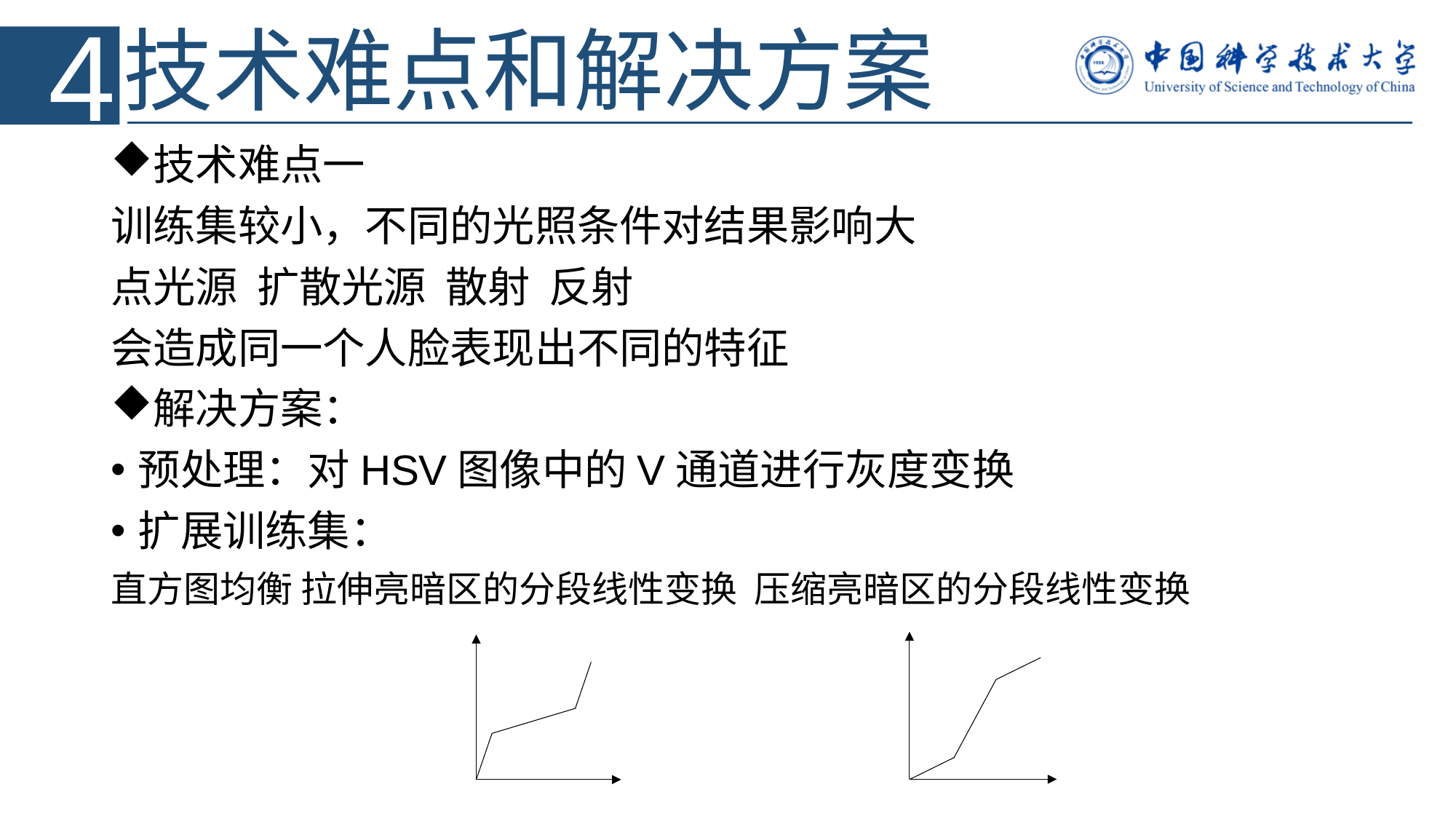

4
# 技术难点和解决方案
技术难点一
训练集较小，不同的光照条件对结果影响大
点光源  扩散光源  散射  反射
会造成同一个人脸表现出不同的特征
解决方案：
预处理：对HSV图像中的V通道进行灰度变换
扩展训练集：
直方图均衡 拉伸亮暗区的分段线性变换  压缩亮暗区的分段线性变换